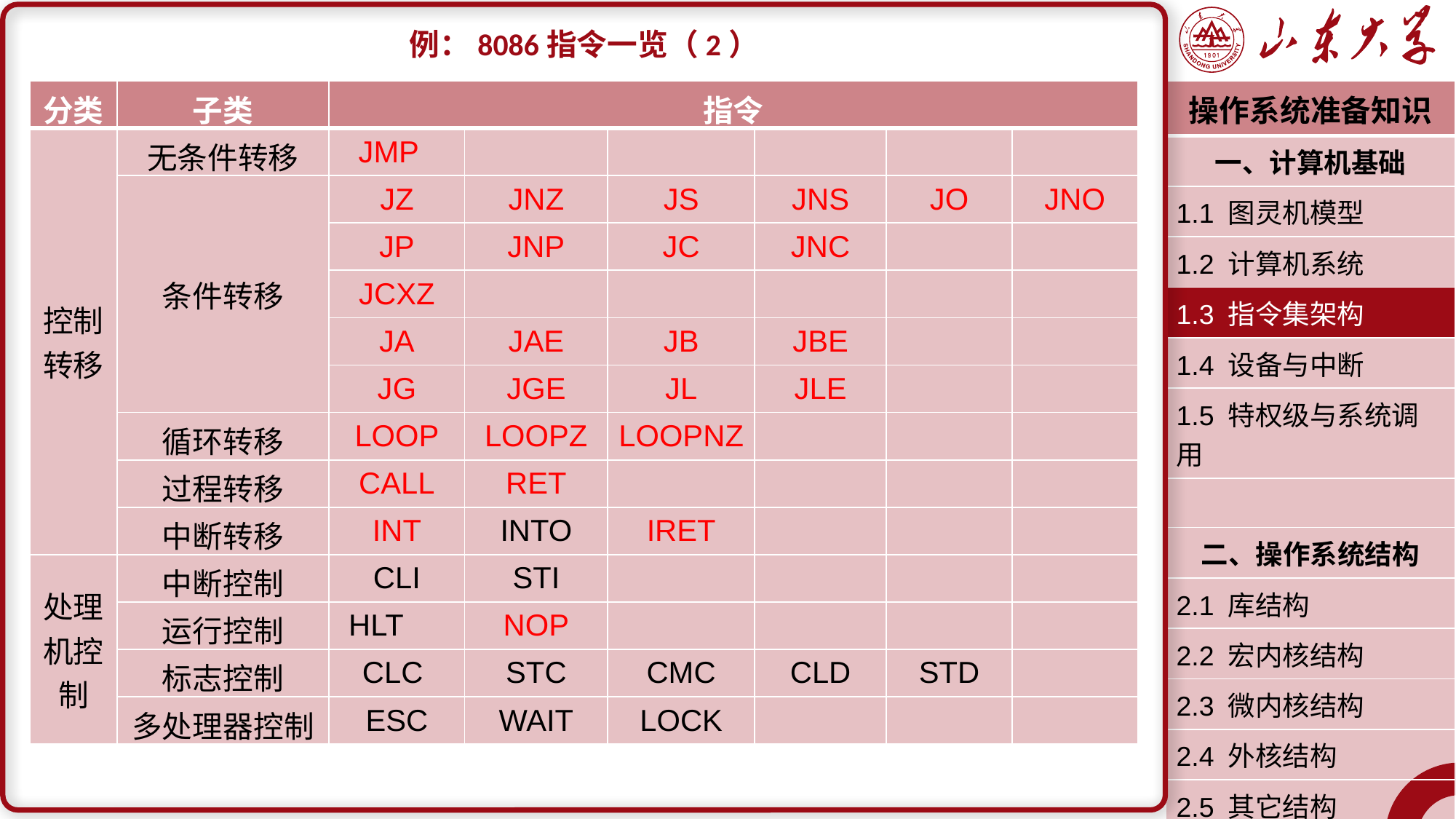

例：8086指令一览（2）
| 分类 | 子类 | 指令 |  |  |  |  |  |
| --- | --- | --- | --- | --- | --- | --- | --- |
| 控制转移 | 无条件转移 | JMP |  |  |  |  |  |
|  | 条件转移 | JZ | JNZ | JS | JNS | JO | JNO |
|  |  | JP | JNP | JC | JNC |  |  |
|  |  | JCXZ |  |  |  |  |  |
|  |  | JA | JAE | JB | JBE |  |  |
|  |  | JG | JGE | JL | JLE |  |  |
|  | 循环转移 | LOOP | LOOPZ | LOOPNZ |  |  |  |
|  | 过程转移 | CALL | RET |  |  |  |  |
|  | 中断转移 | INT | INTO | IRET |  |  |  |
| 处理机控制 | 中断控制 | CLI | STI |  |  |  |  |
|  | 运行控制 | HLT | NOP |  |  |  |  |
|  | 标志控制 | CLC | STC | CMC | CLD | STD |  |
|  | 多处理器控制 | ESC | WAIT | LOCK |  |  |  |
| 操作系统准备知识 |
| --- |
| 一、计算机基础 |
| 1.1 图灵机模型 |
| 1.2 计算机系统 |
| 1.3 指令集架构 |
| 1.4 设备与中断 |
| 1.5 特权级与系统调用 |
|  |
| 二、操作系统结构 |
| 2.1 库结构 |
| 2.2 宏内核结构 |
| 2.3 微内核结构 |
| 2.4 外核结构 |
| 2.5 其它结构 |
| 潘润宇 2023.02 |